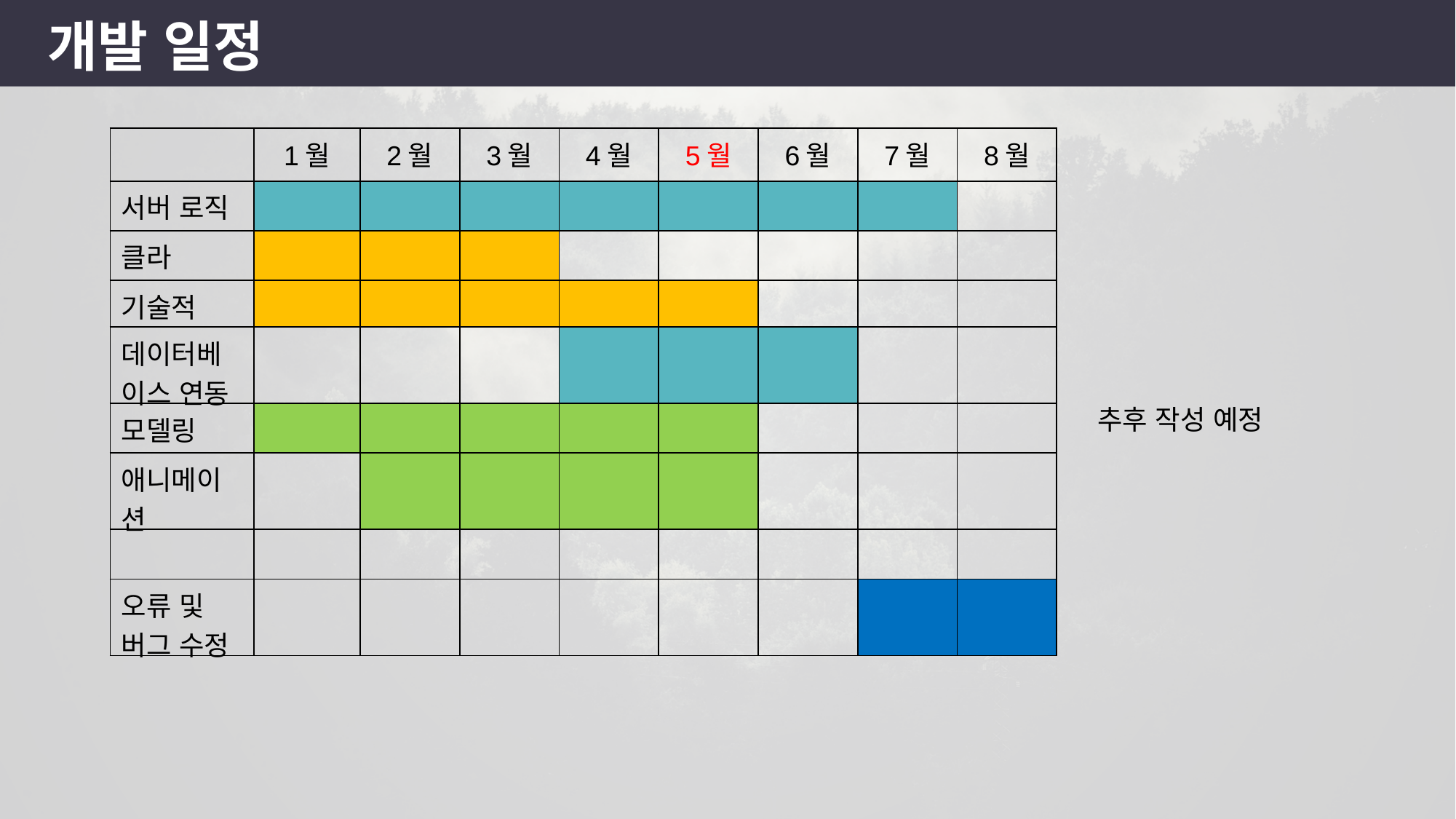

개발 일정
|  | 1월 | 2월 | 3월 | 4월 | 5월 | 6월 | 7월 | 8월 |
| --- | --- | --- | --- | --- | --- | --- | --- | --- |
| 서버 로직 |  |  |  |  |  |  |  |  |
| 클라 |  |  |  |  |  |  |  |  |
| 기술적 |  |  |  |  |  |  |  |  |
| 데이터베이스 연동 |  |  |  |  |  |  |  |  |
| 모델링 |  |  |  |  |  |  |  |  |
| 애니메이션 |  |  |  |  |  |  |  |  |
|  |  |  |  |  |  |  |  |  |
| 오류 및 버그 수정 |  |  |  |  |  |  |  |  |
추후 작성 예정